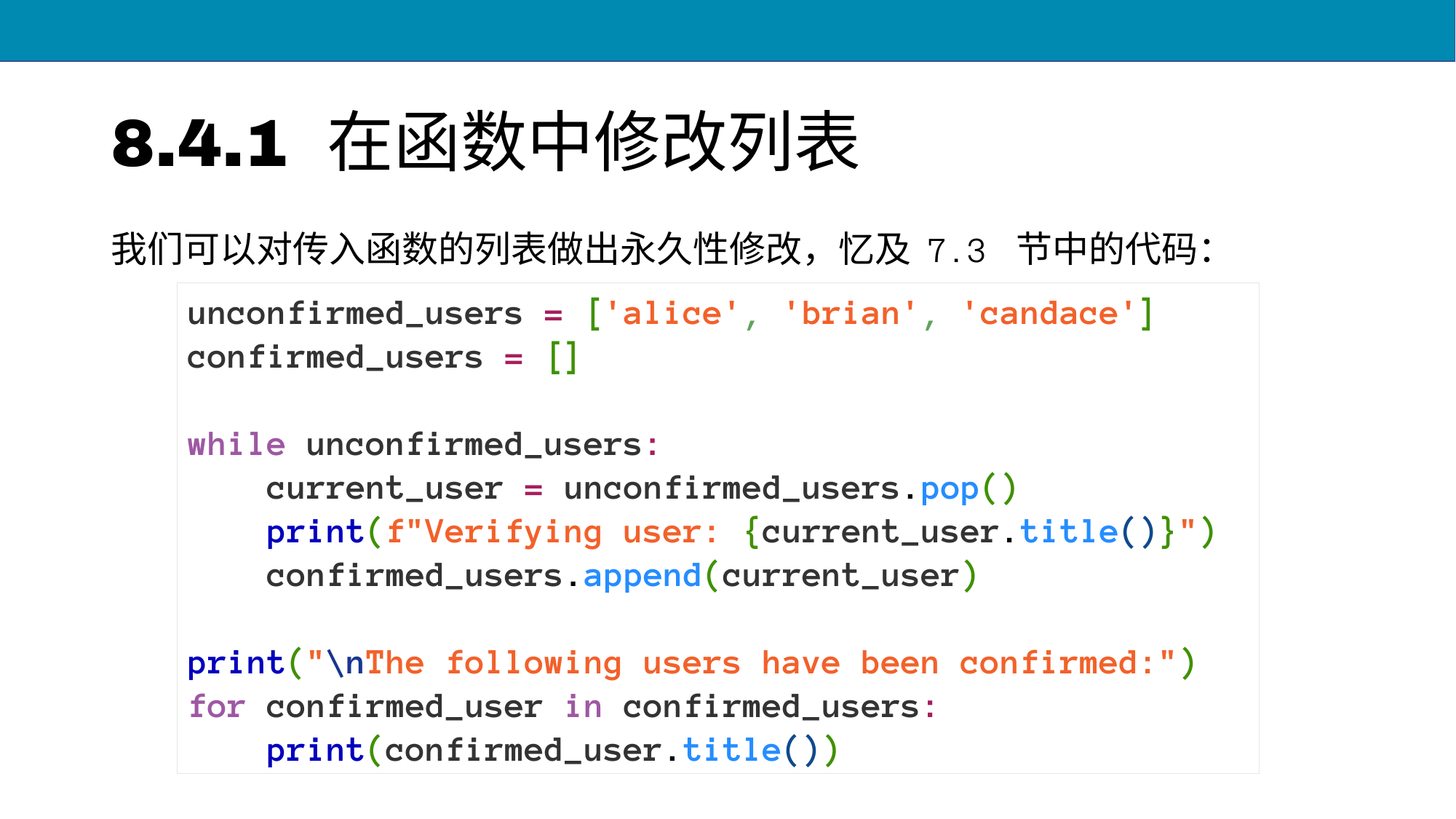

# 8.4.1 在函数中修改列表
我们可以对传入函数的列表做出永久性修改，忆及 7.3 节中的代码：
unconfirmed_users = ['alice', 'brian', 'candace']
confirmed_users = []
while unconfirmed_users:
    current_user = unconfirmed_users.pop()
    print(f"Verifying user: {current_user.title()}")
    confirmed_users.append(current_user)
print("\nThe following users have been confirmed:")
for confirmed_user in confirmed_users:
    print(confirmed_user.title())